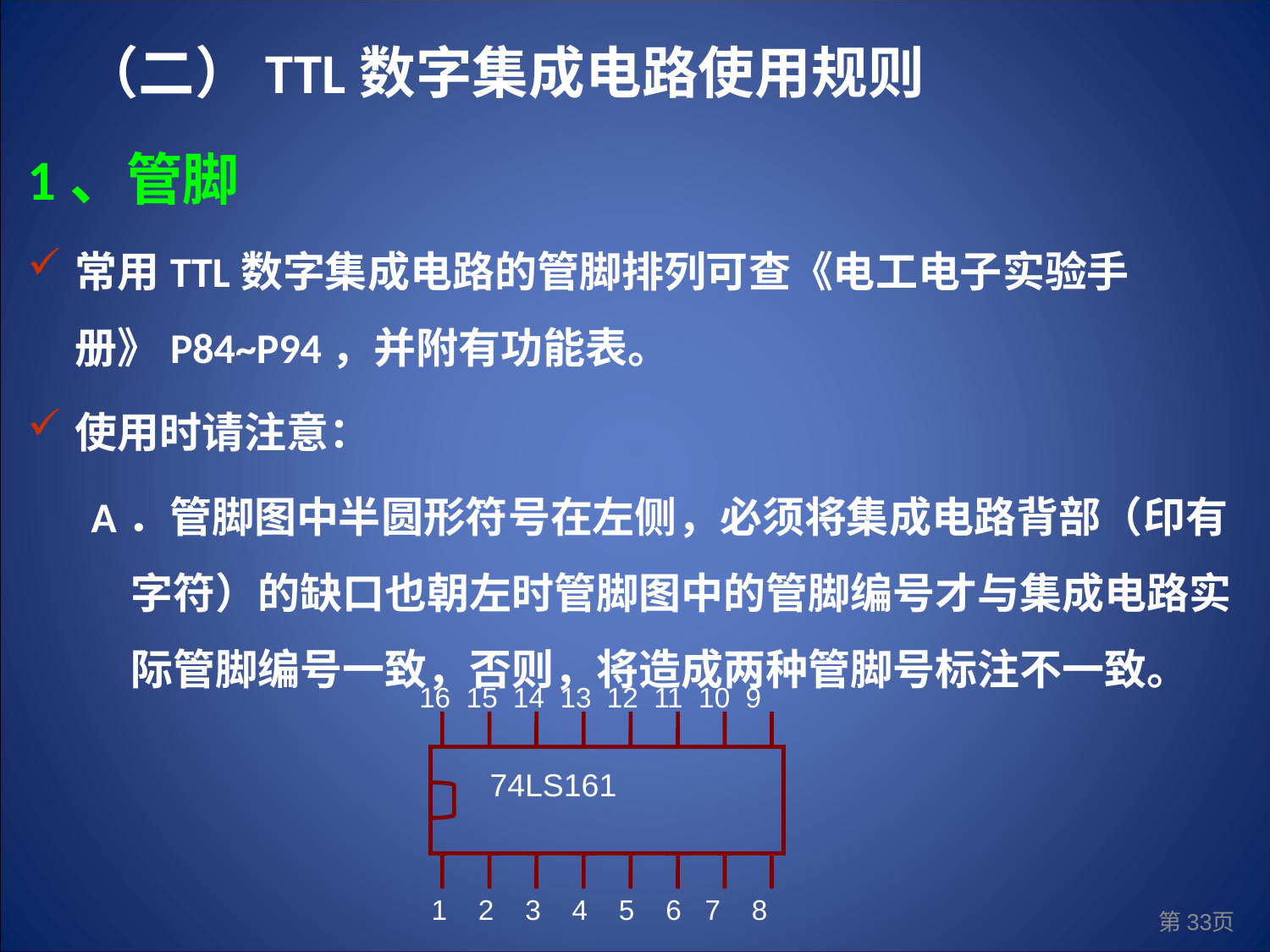

（二）TTL数字集成电路使用规则
1、管脚
常用TTL数字集成电路的管脚排列可查《电工电子实验手册》P84~P94，并附有功能表。
使用时请注意：
A．管脚图中半圆形符号在左侧，必须将集成电路背部（印有字符）的缺口也朝左时管脚图中的管脚编号才与集成电路实际管脚编号一致，否则，将造成两种管脚号标注不一致。
16  15  14  13  12  11  10  9

74LS161

1    2    3    4    5    6   7    8